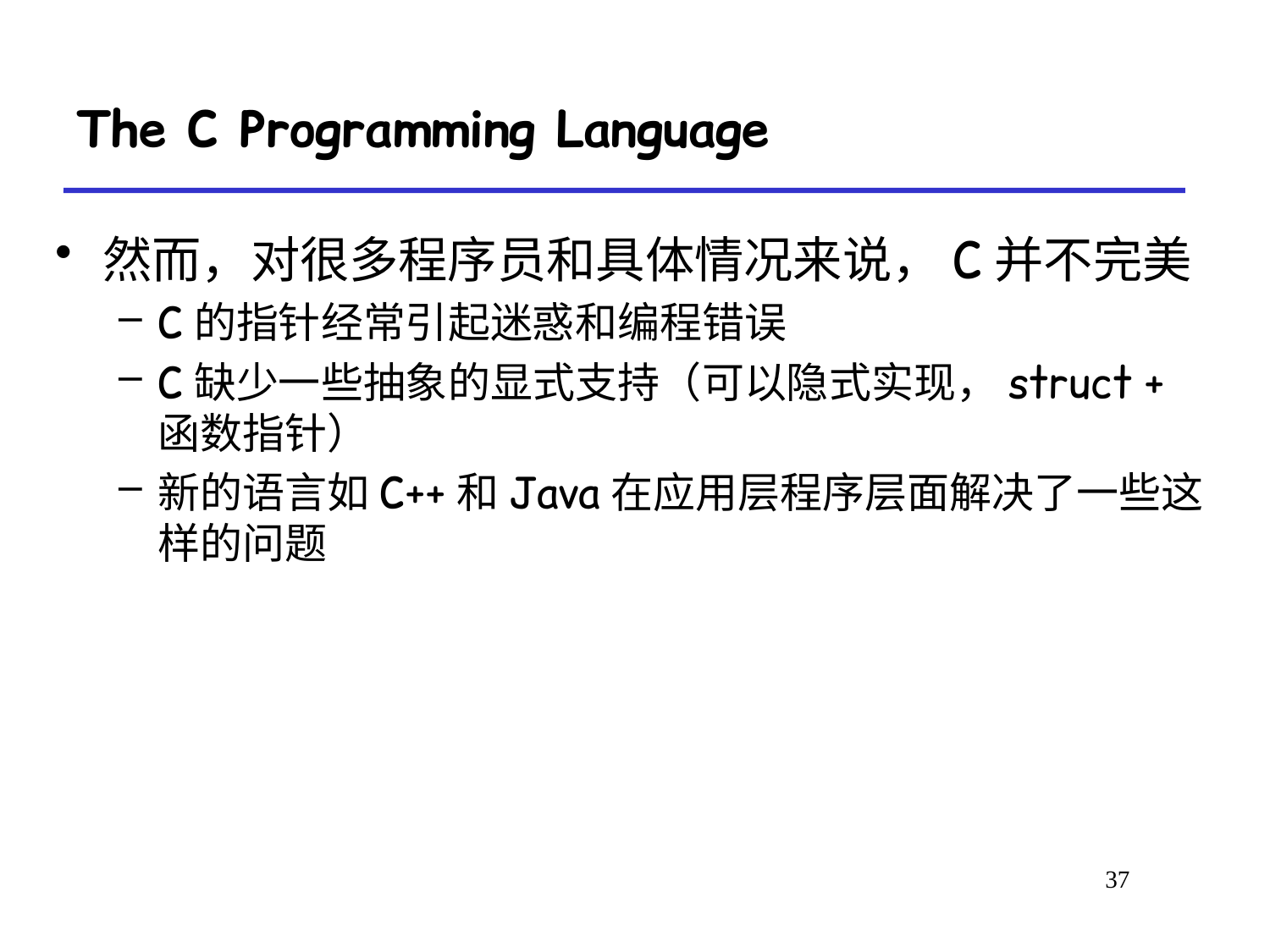

# The C Programming Language
然而，对很多程序员和具体情况来说，C并不完美
C的指针经常引起迷惑和编程错误
C缺少一些抽象的显式支持（可以隐式实现，struct + 函数指针）
新的语言如C++和Java在应用层程序层面解决了一些这样的问题
37